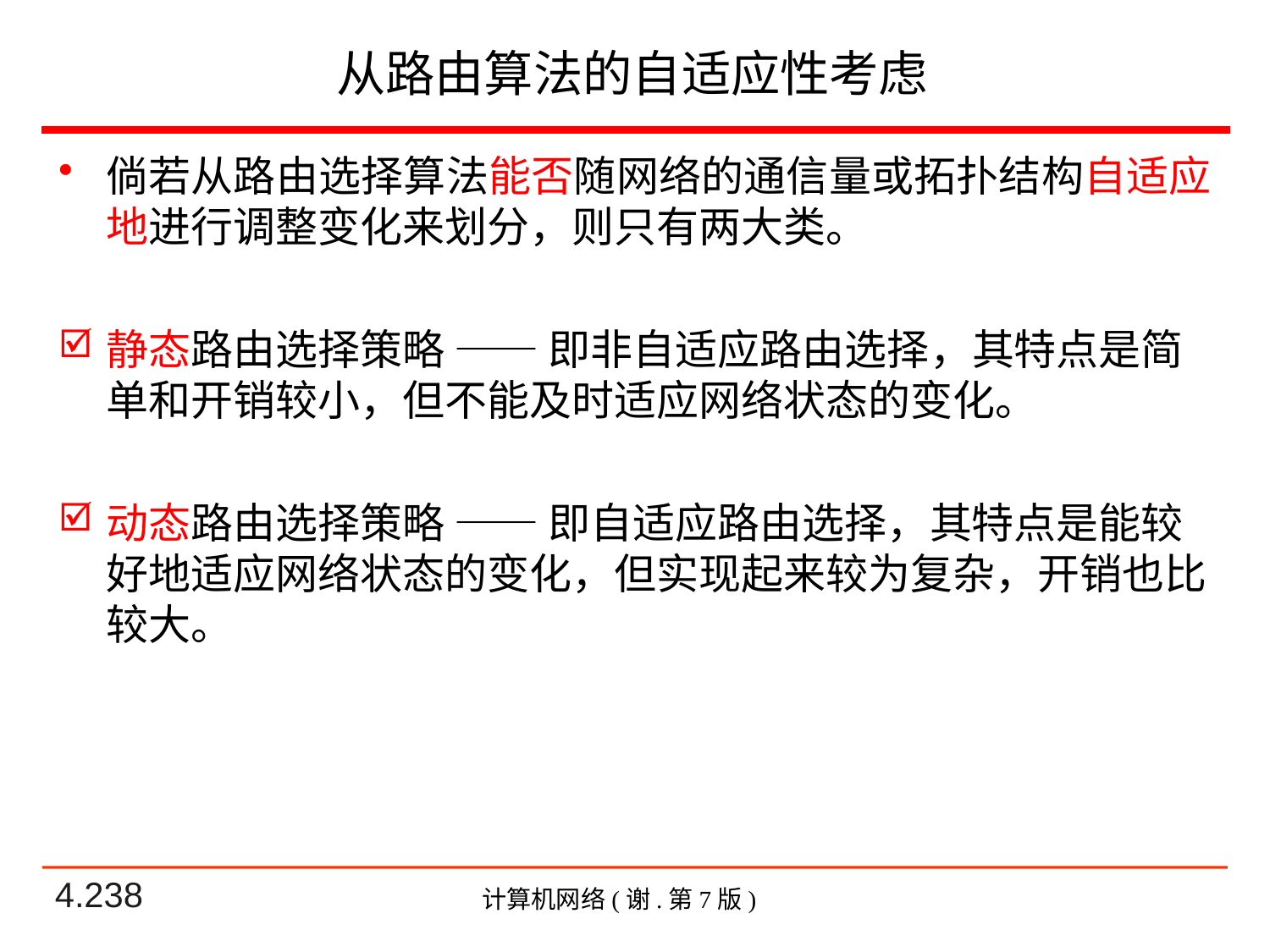

# 从路由算法的自适应性考虑
倘若从路由选择算法能否随网络的通信量或拓扑结构自适应地进行调整变化来划分，则只有两大类。

静态路由选择策略 —— 即非自适应路由选择，其特点是简单和开销较小，但不能及时适应网络状态的变化。

动态路由选择策略 —— 即自适应路由选择，其特点是能较好地适应网络状态的变化，但实现起来较为复杂，开销也比较大。